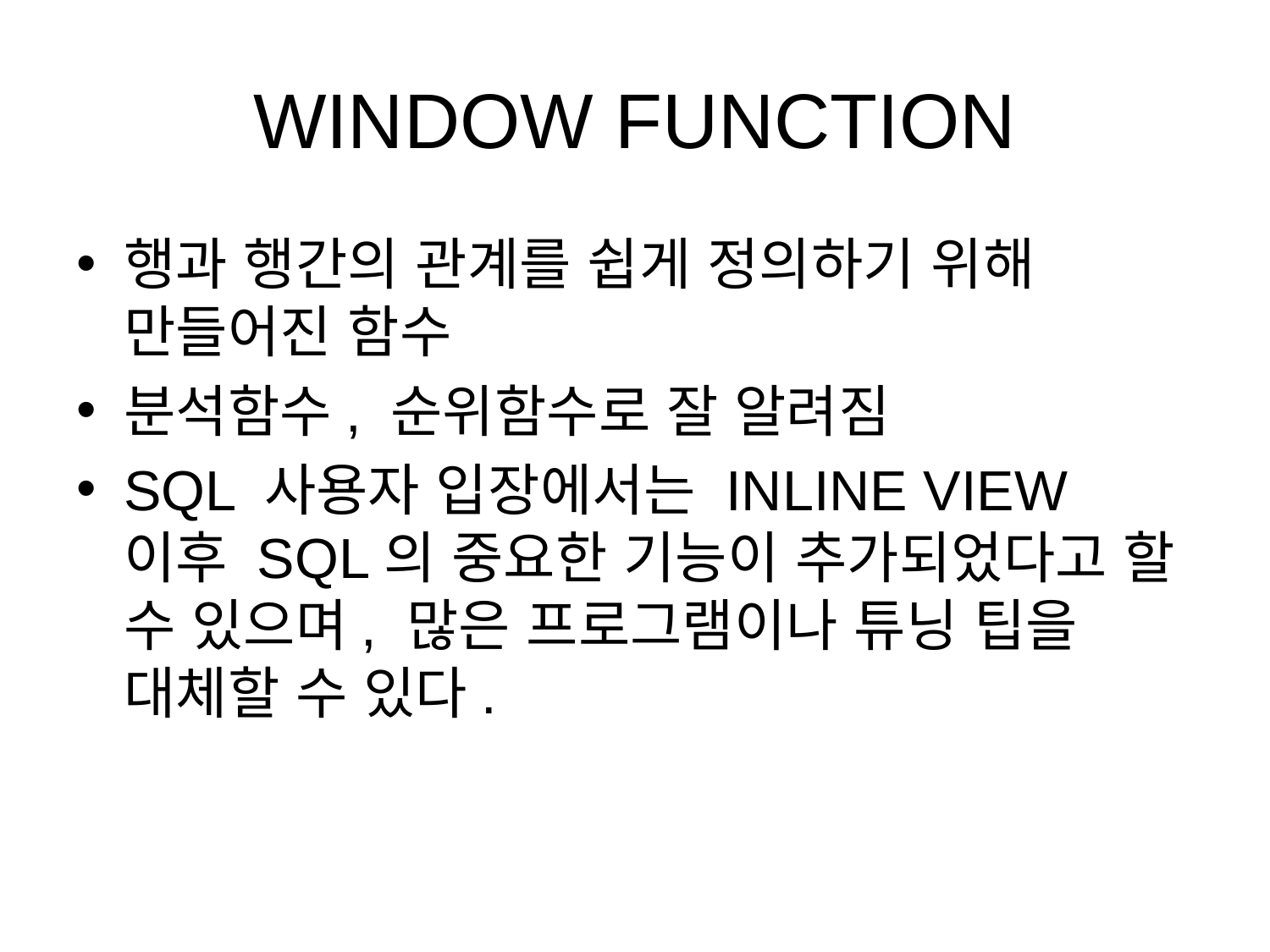

# WINDOW FUNCTION
행과 행간의 관계를 쉽게 정의하기 위해 만들어진 함수
분석함수, 순위함수로 잘 알려짐
SQL 사용자 입장에서는 INLINE VIEW 이후 SQL의 중요한 기능이 추가되었다고 할 수 있으며, 많은 프로그램이나 튜닝 팁을 대체할 수 있다.